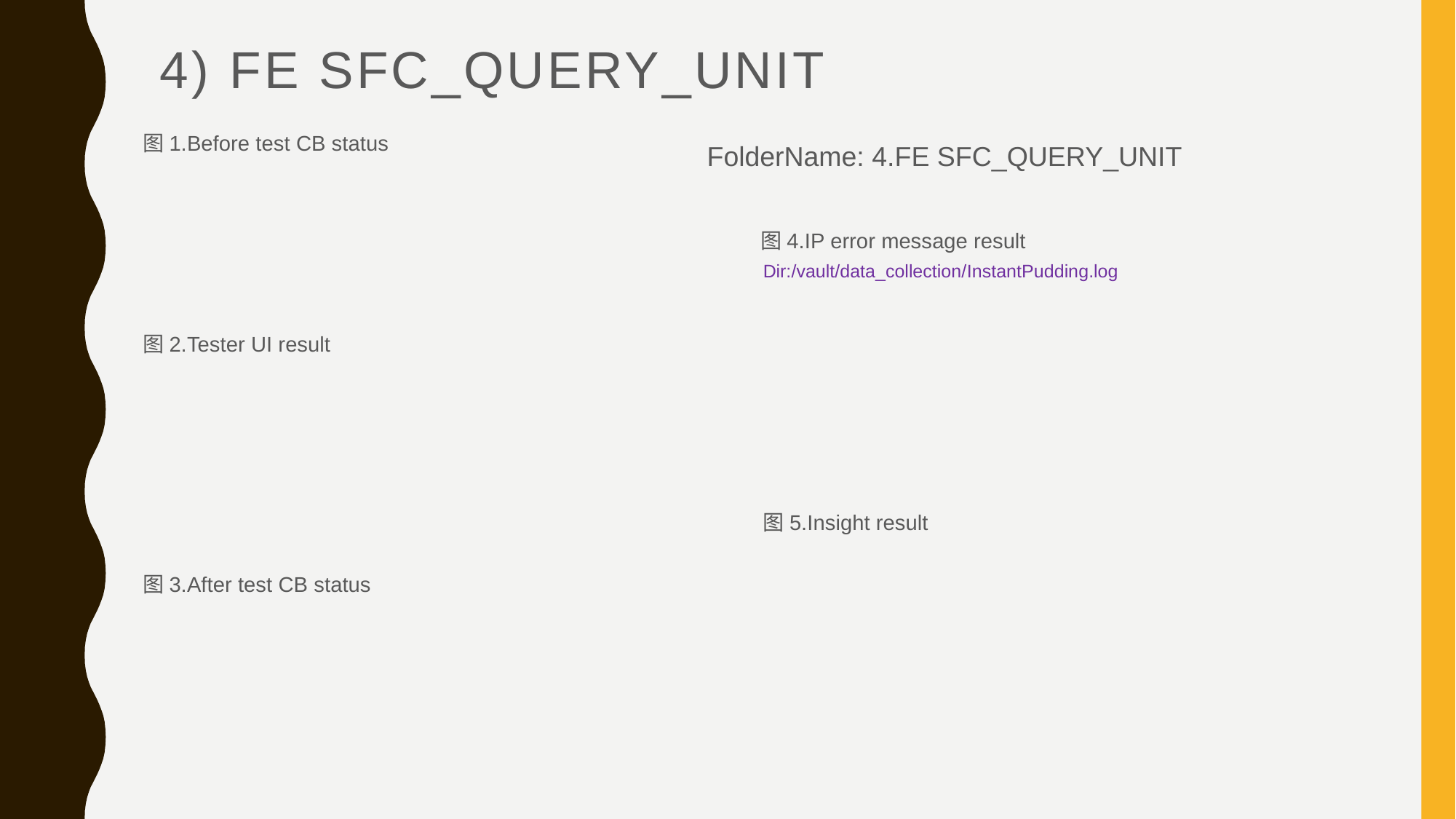

# 4) FE SFC_QUERY_UNIT
图1.Before test CB status
FolderName: 4.FE SFC_QUERY_UNIT
图4.IP error message result
Dir:/vault/data_collection/InstantPudding.log
图2.Tester UI result
图5.Insight result
图3.After test CB status